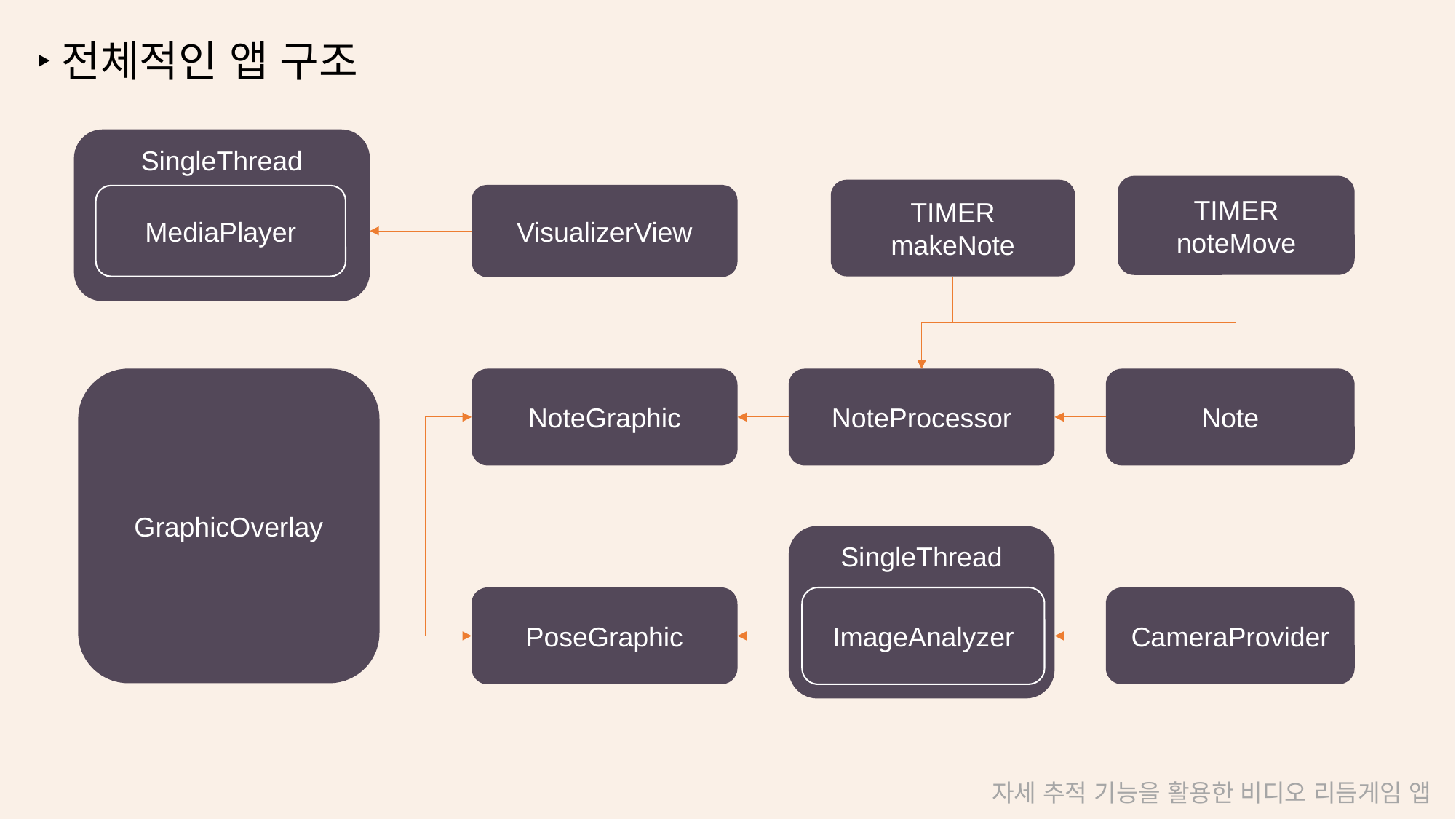

‣전체적인 앱 구조
SingleThread
TIMER
noteMove
TIMER
makeNote
VisualizerView
MediaPlayer
GraphicOverlay
Note
NoteProcessor
NoteGraphic
SingleThread
ImageAnalyzer
PoseGraphic
CameraProvider
자세 추적 기능을 활용한 비디오 리듬게임 앱 개발